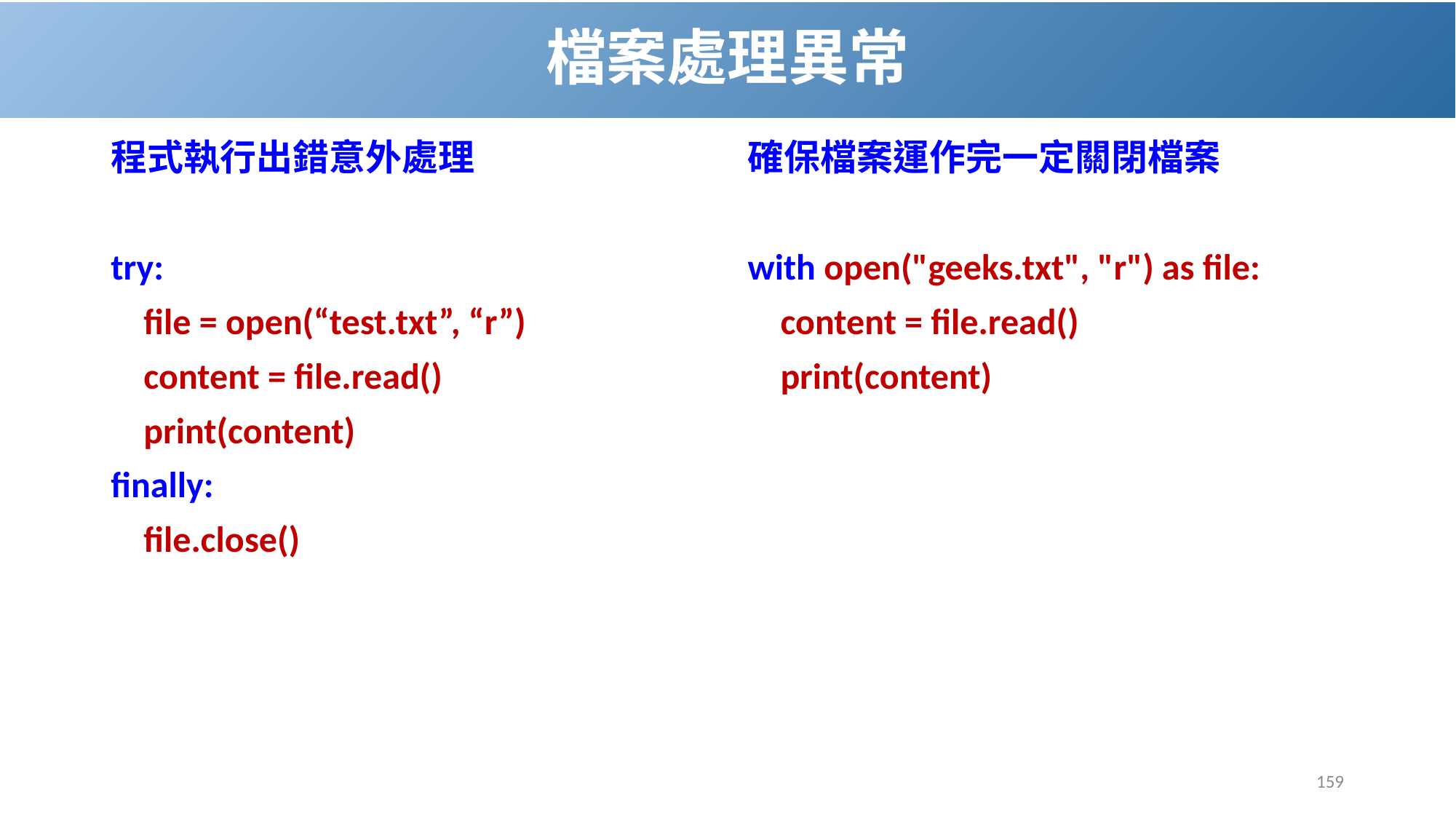

# 檔案處理異常
程式執行出錯意外處理

try:
    file = open(“test.txt”, “r”)
    content = file.read()
    print(content)
finally:
    file.close()
確保檔案運作完一定關閉檔案

with open("geeks.txt", "r") as file:
    content = file.read()
    print(content)
159